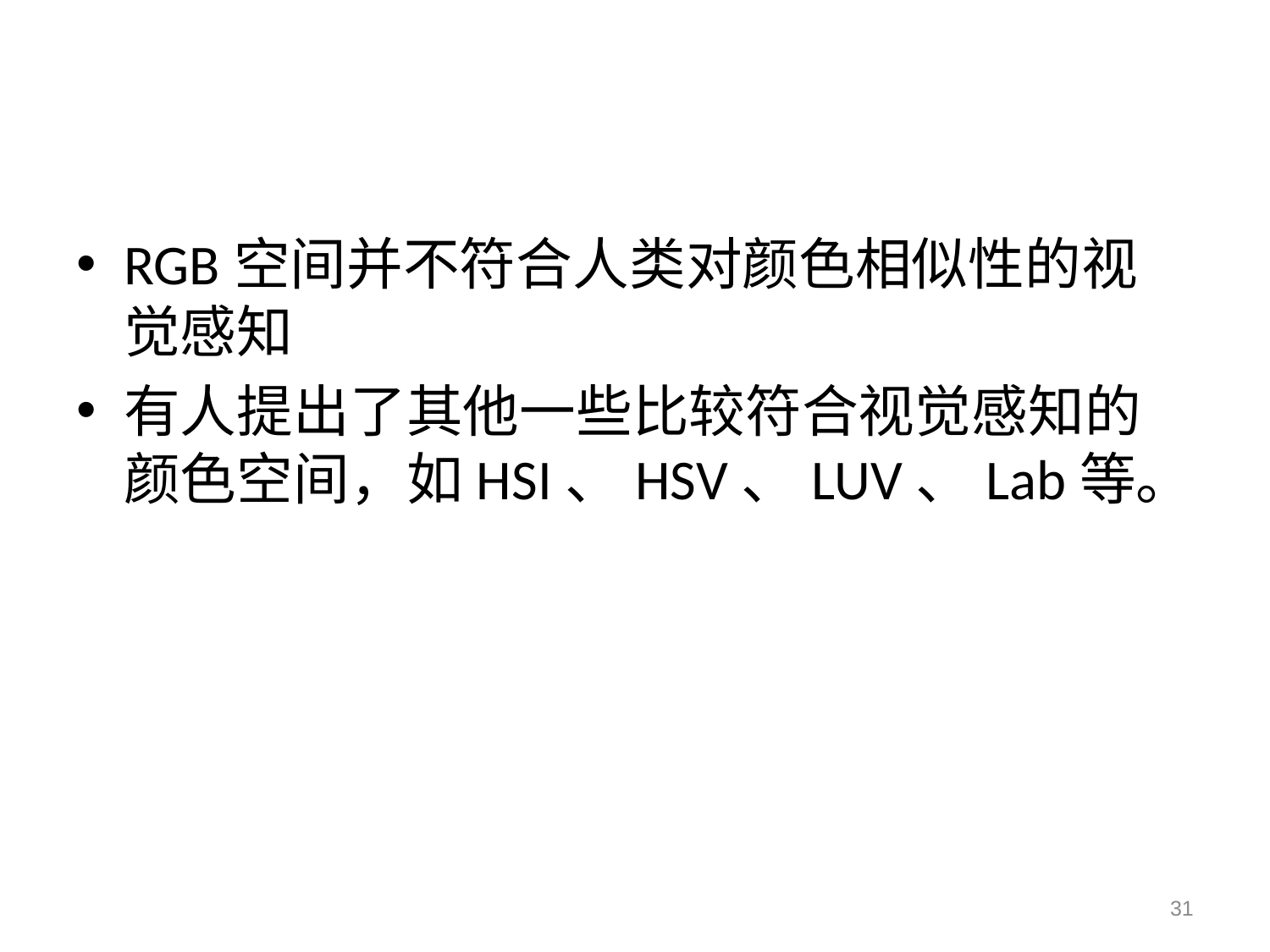

#
RGB空间并不符合人类对颜色相似性的视觉感知
有人提出了其他一些比较符合视觉感知的颜色空间，如HSI、HSV、LUV、Lab等。
31